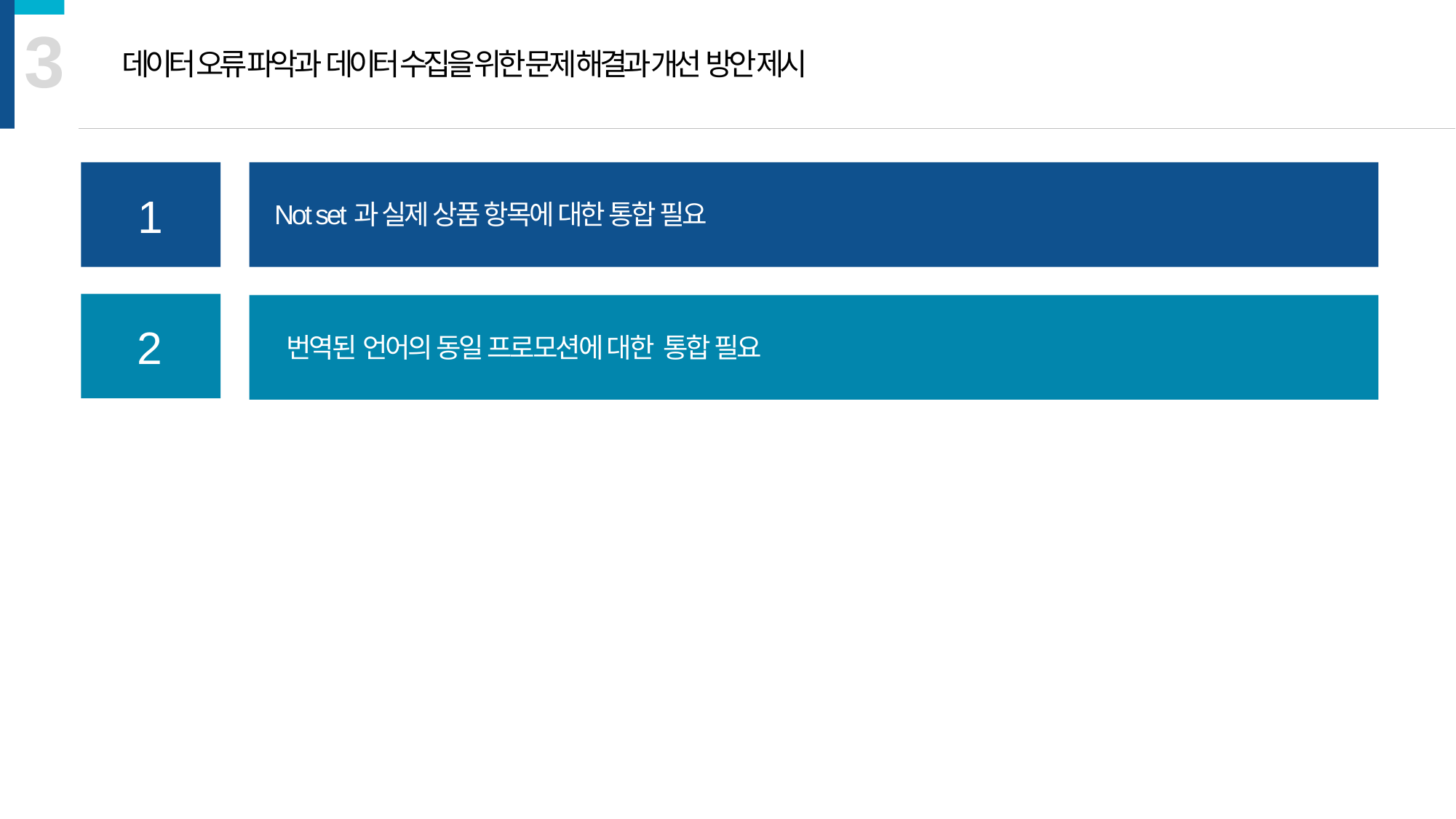

3
데이터 오류 파악과  데이터 수집을 위한 문제 해결과 개선  방안 제시

1
Not set과 실제 상품 항목에 대한 통합 필요

2
번역된 언어의 동일 프로모션에 대한  통합 필요